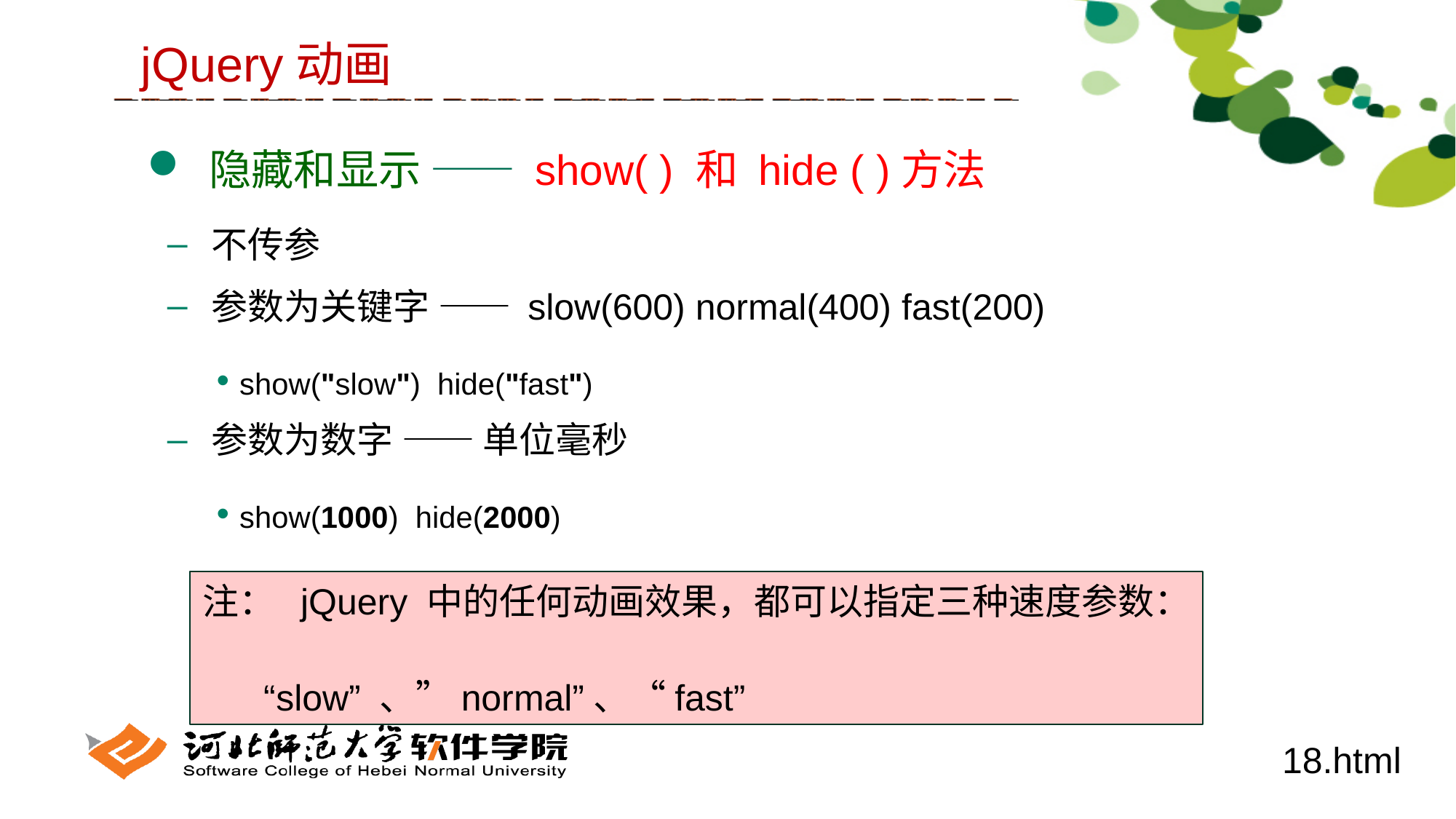

jQuery动画
 隐藏和显示 —— show( ) 和 hide ( )方法
 不传参
 参数为关键字 —— slow(600) normal(400) fast(200)
 show("slow")  hide("fast")
 参数为数字 —— 单位毫秒
 show(1000)  hide(2000)

注：  jQuery 中的任何动画效果，都可以指定三种速度参数：
      “slow” 、”normal”、“fast”
18.html